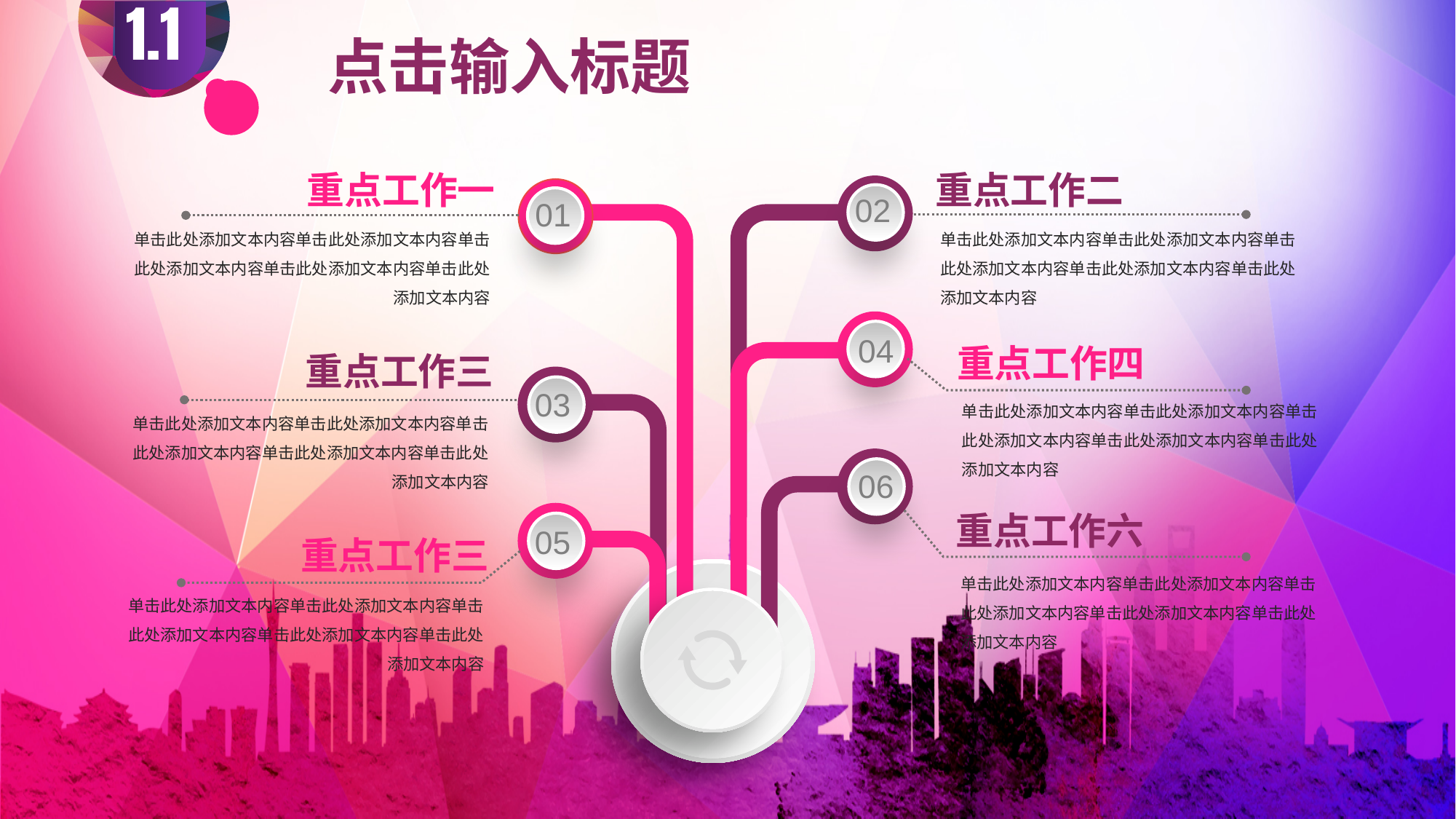

1.1
1.1

点击输入标题

重点工作一
单击此处添加文本内容单击此处添加文本内容单击此处添加文本内容单击此处添加文本内容单击此处添加文本内容
重点工作二
单击此处添加文本内容单击此处添加文本内容单击此处添加文本内容单击此处添加文本内容单击此处添加文本内容

02

01

04
重点工作四
单击此处添加文本内容单击此处添加文本内容单击此处添加文本内容单击此处添加文本内容单击此处添加文本内容

重点工作三
单击此处添加文本内容单击此处添加文本内容单击此处添加文本内容单击此处添加文本内容单击此处添加文本内容

03

06
重点工作六
单击此处添加文本内容单击此处添加文本内容单击此处添加文本内容单击此处添加文本内容单击此处添加文本内容

05
重点工作三
单击此处添加文本内容单击此处添加文本内容单击此处添加文本内容单击此处添加文本内容单击此处添加文本内容